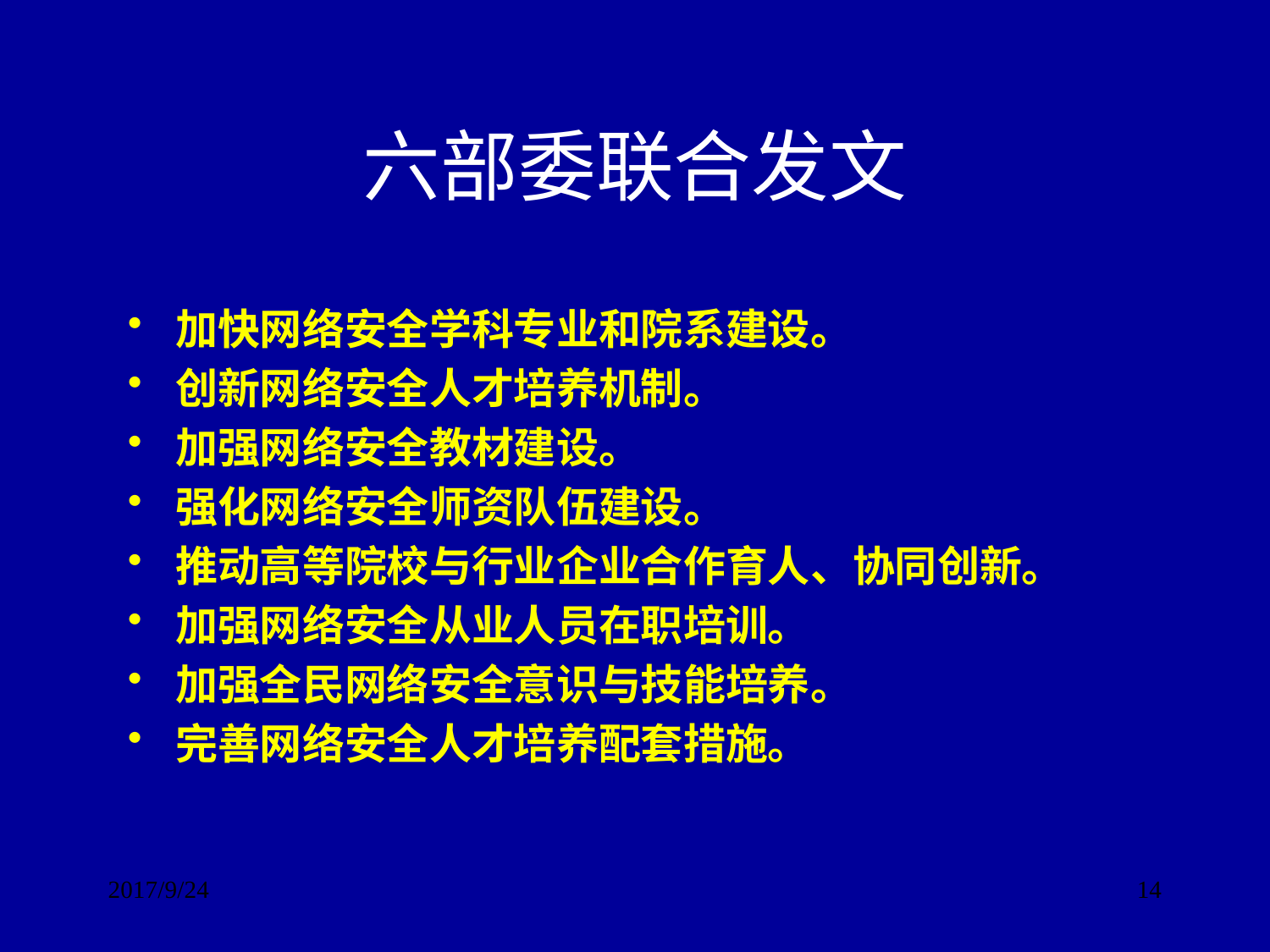

# 六部委联合发文
加快网络安全学科专业和院系建设。
创新网络安全人才培养机制。
加强网络安全教材建设。
强化网络安全师资队伍建设。
推动高等院校与行业企业合作育人、协同创新。
加强网络安全从业人员在职培训。
加强全民网络安全意识与技能培养。
完善网络安全人才培养配套措施。
2017/9/24
14